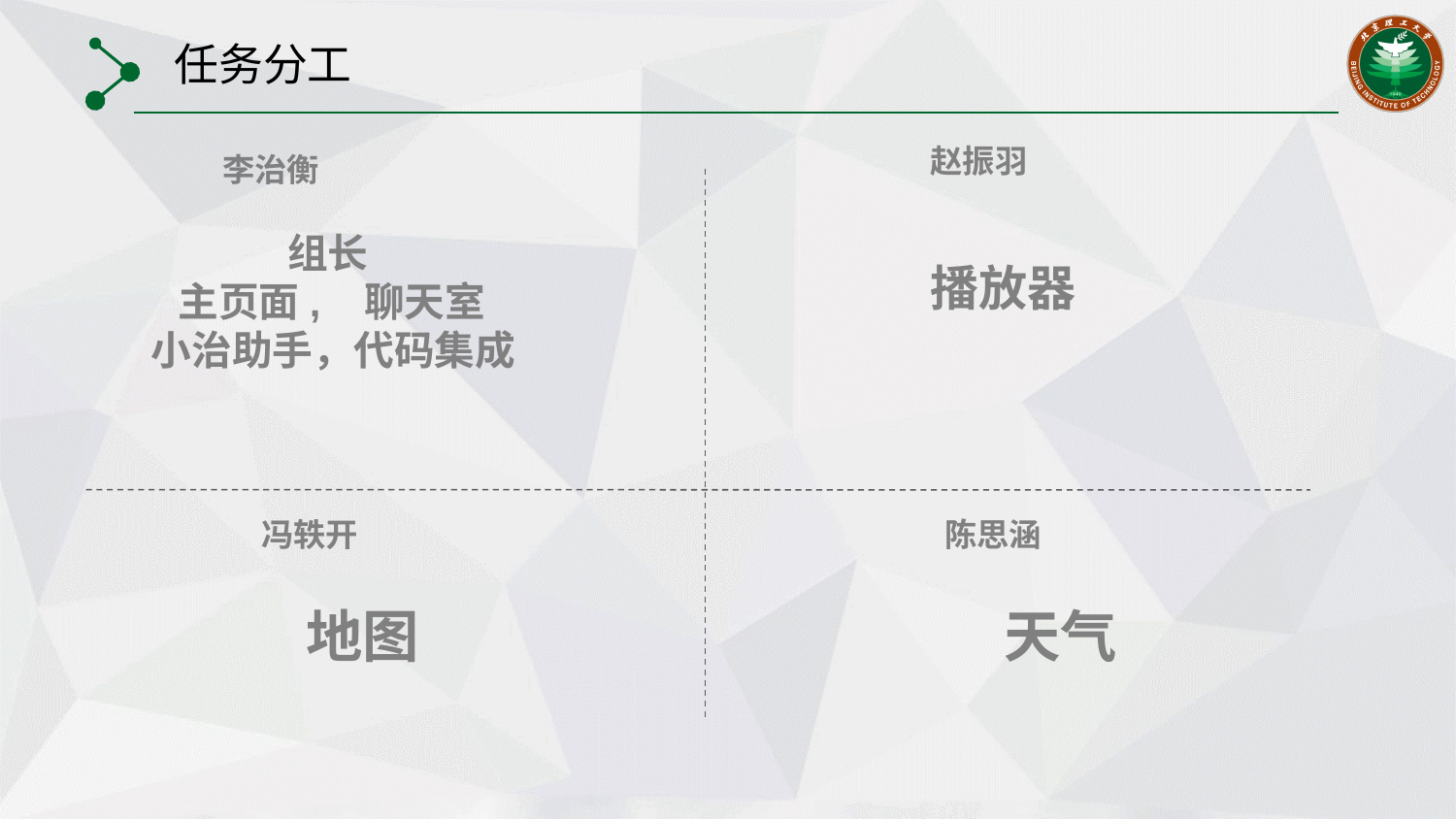

任务分工
                         赵振羽

               播放器
                        李治衡
	          组长
               主页面,   聊天室
           小治助手，代码集成
                           冯轶开
 地图
                           陈思涵

  天气